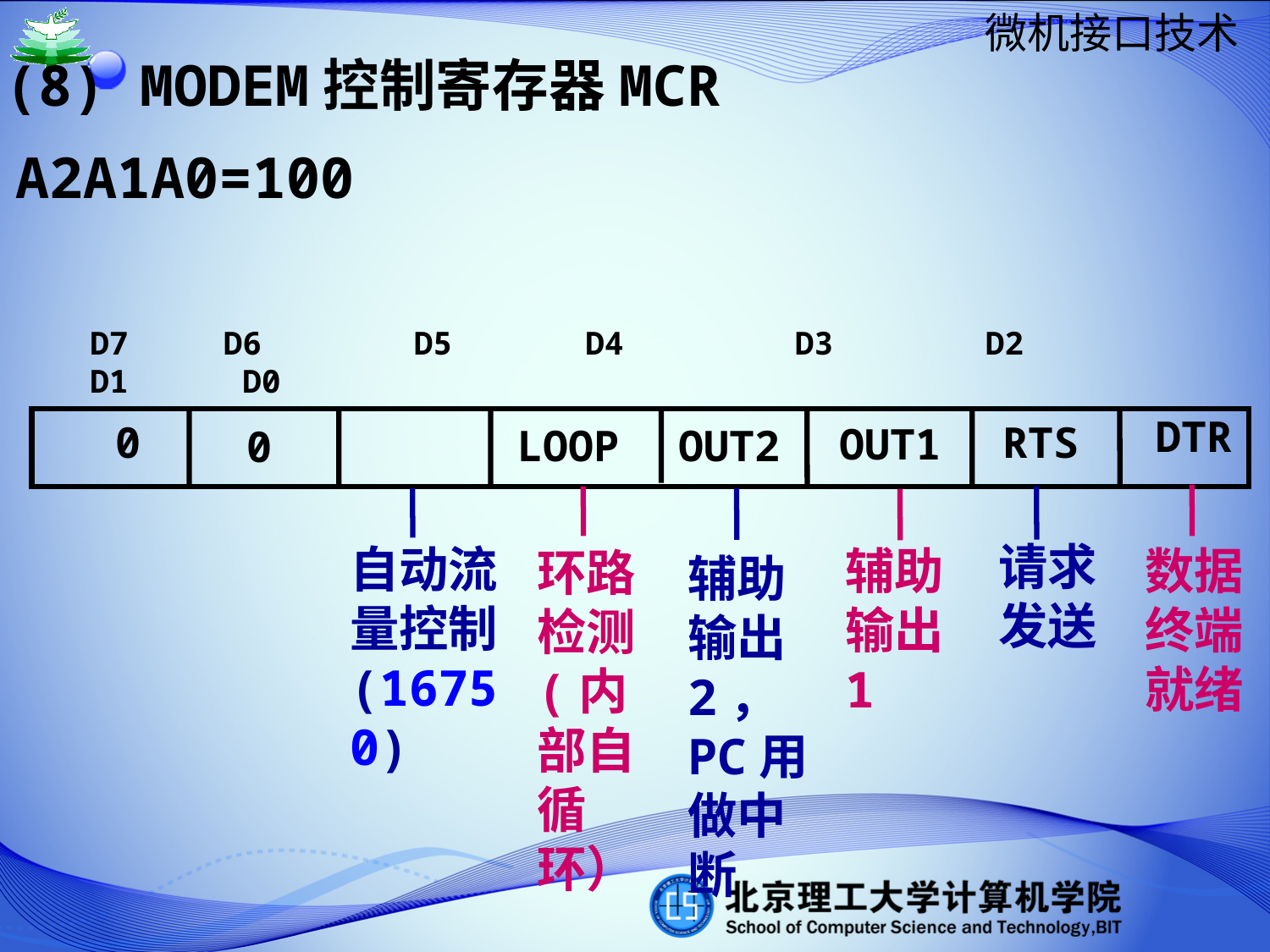

(8) MODEM控制寄存器MCR
A2A1A0=100
D7     D6        D5       D4         D3        D2         D1      D0
DTR

0
RTS

OUT1
LOOP
OUT2
0

请求发送
自动流量控制(16750)
数据终端就绪
辅助输出1
环路检测(内部自循环）
辅助输出2，PC用做中断